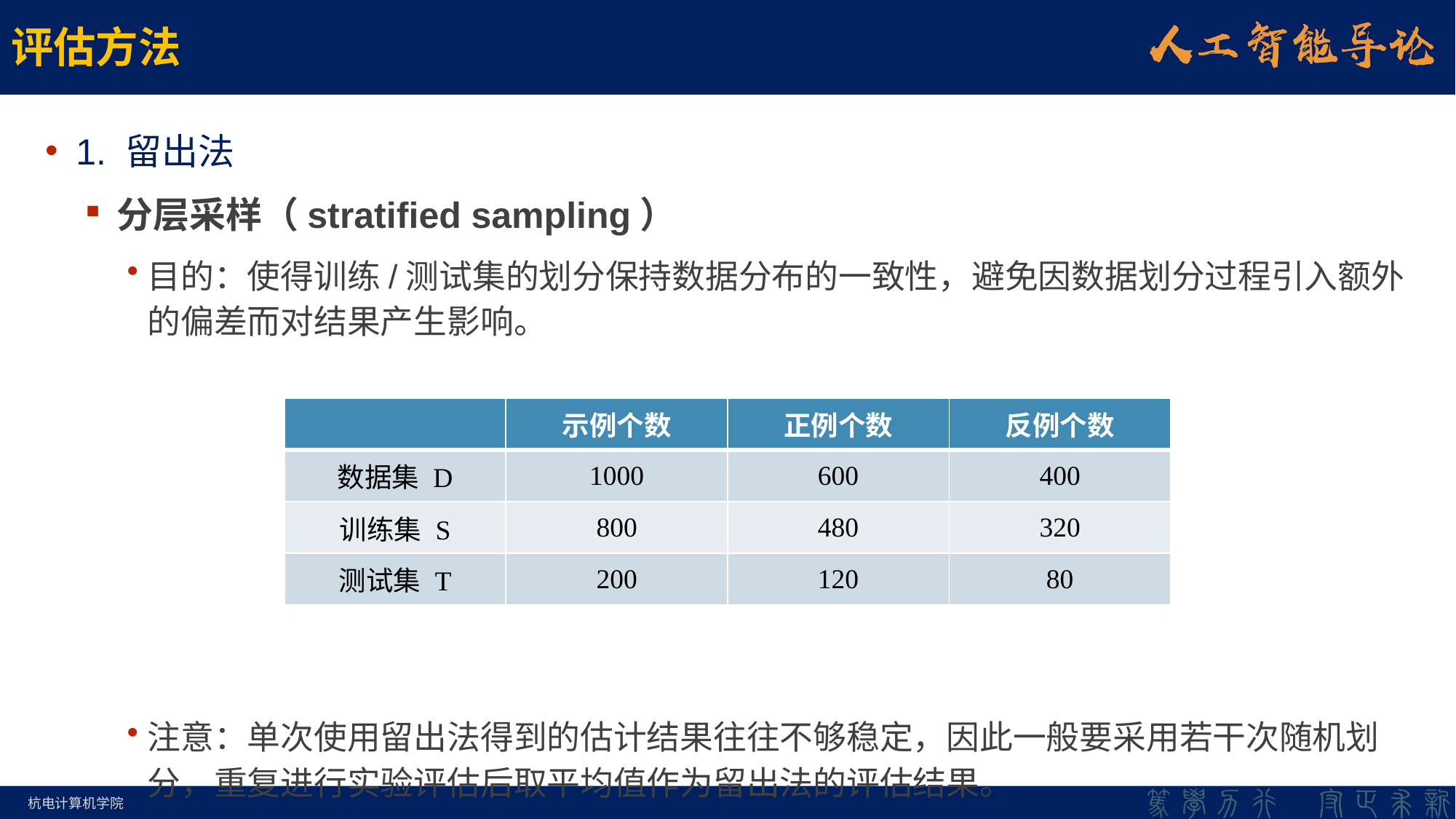

# 评估方法
1. 留出法
分层采样（stratified sampling）
目的：使得训练/测试集的划分保持数据分布的一致性，避免因数据划分过程引入额外的偏差而对结果产生影响。

注意：单次使用留出法得到的估计结果往往不够稳定，因此一般要采用若干次随机划分，重复进行实验评估后取平均值作为留出法的评估结果。
|  | 示例个数 | 正例个数 | 反例个数 |
| --- | --- | --- | --- |
| 数据集 D | 1000 | 600 | 400 |
| 训练集 S | 800 | 480 | 320 |
| 测试集 T | 200 | 120 | 80 |